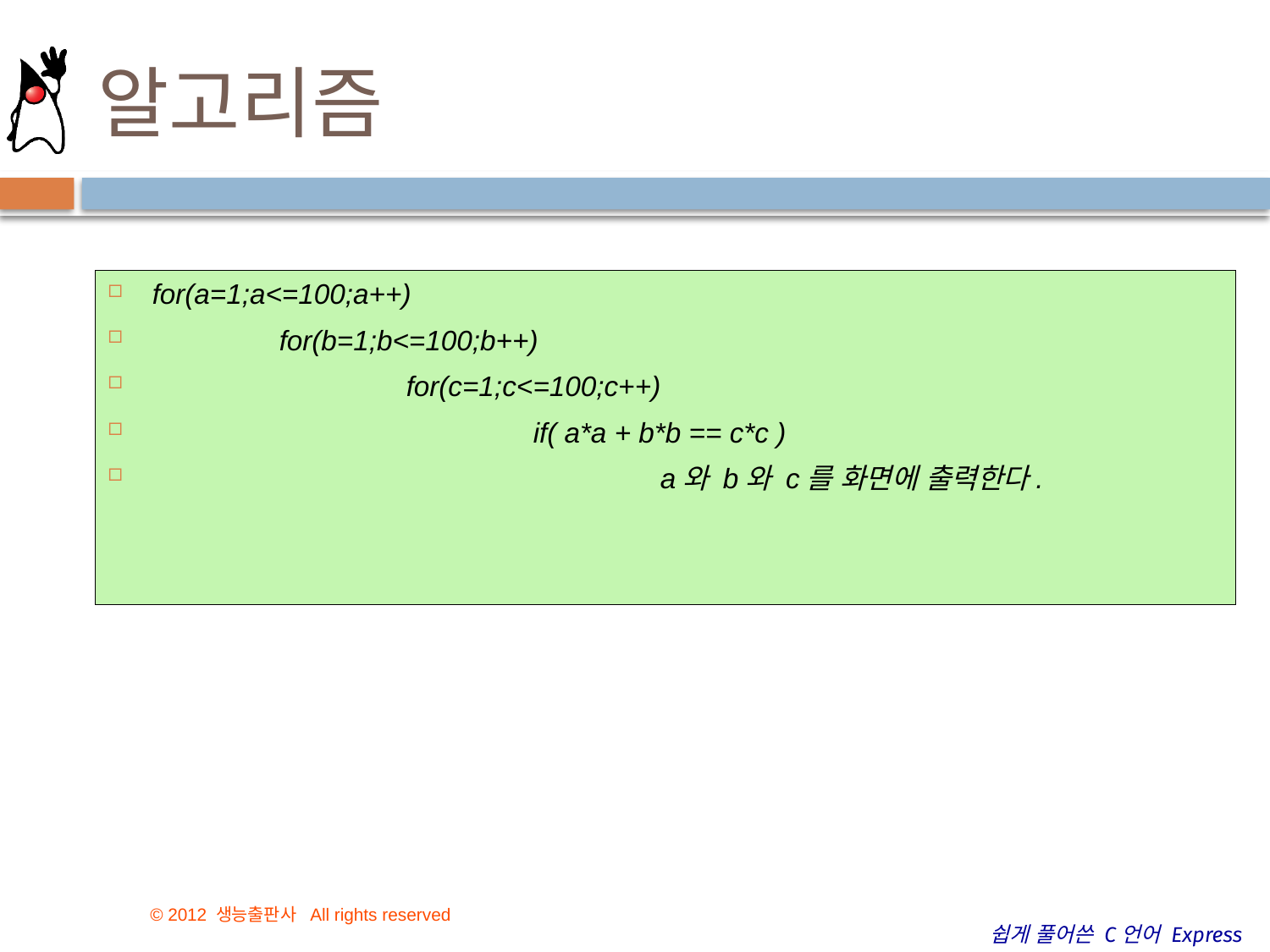

# 알고리즘
for(a=1;a<=100;a++)
	for(b=1;b<=100;b++)
		for(c=1;c<=100;c++)
			if( a*a + b*b == c*c )
				a와 b와 c를 화면에 출력한다.